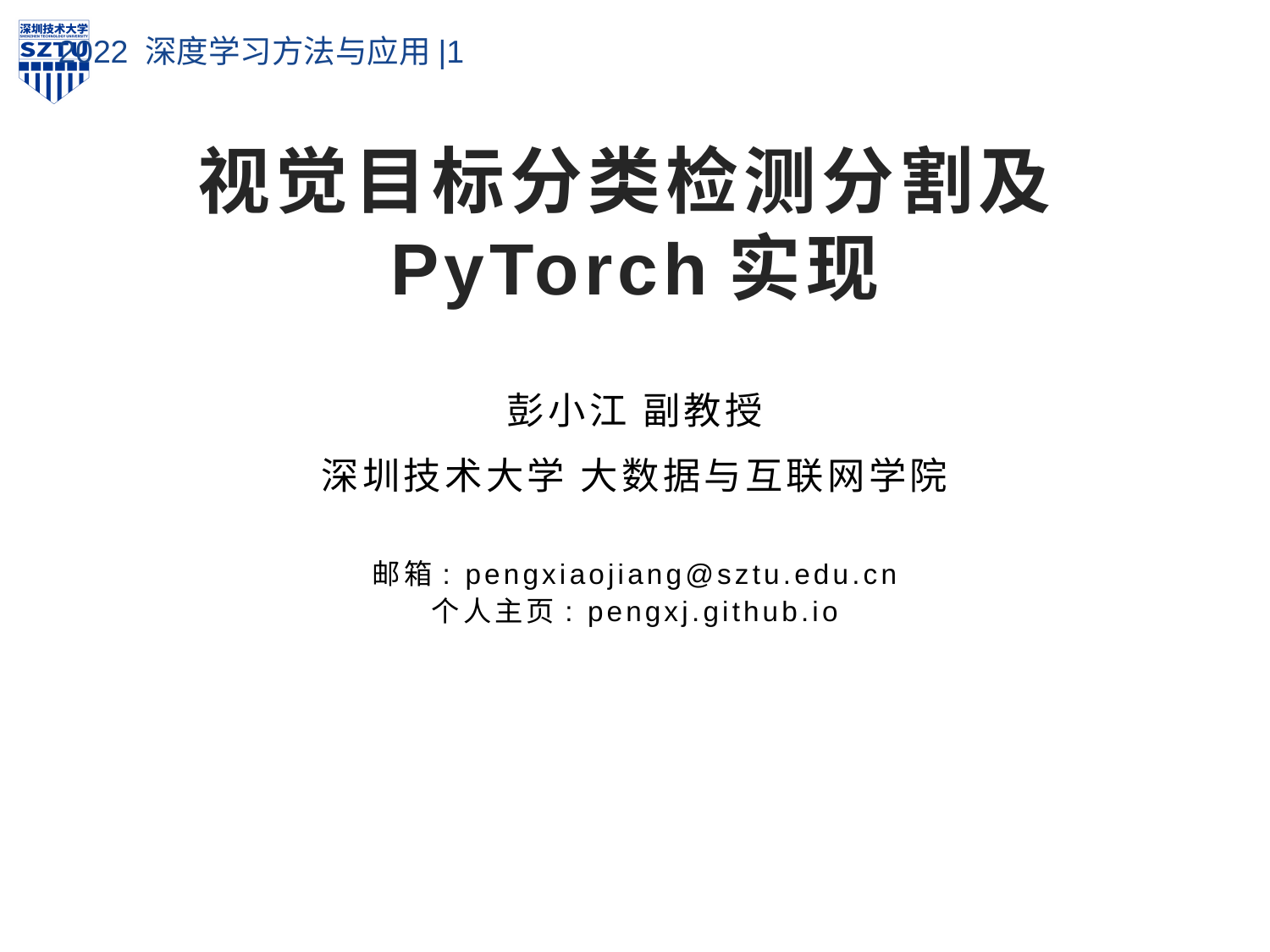

# 视觉目标分类检测分割及PyTorch实现
彭小江 副教授
深圳技术大学 大数据与互联网学院
邮箱: pengxiaojiang@sztu.edu.cn
个人主页: pengxj.github.io